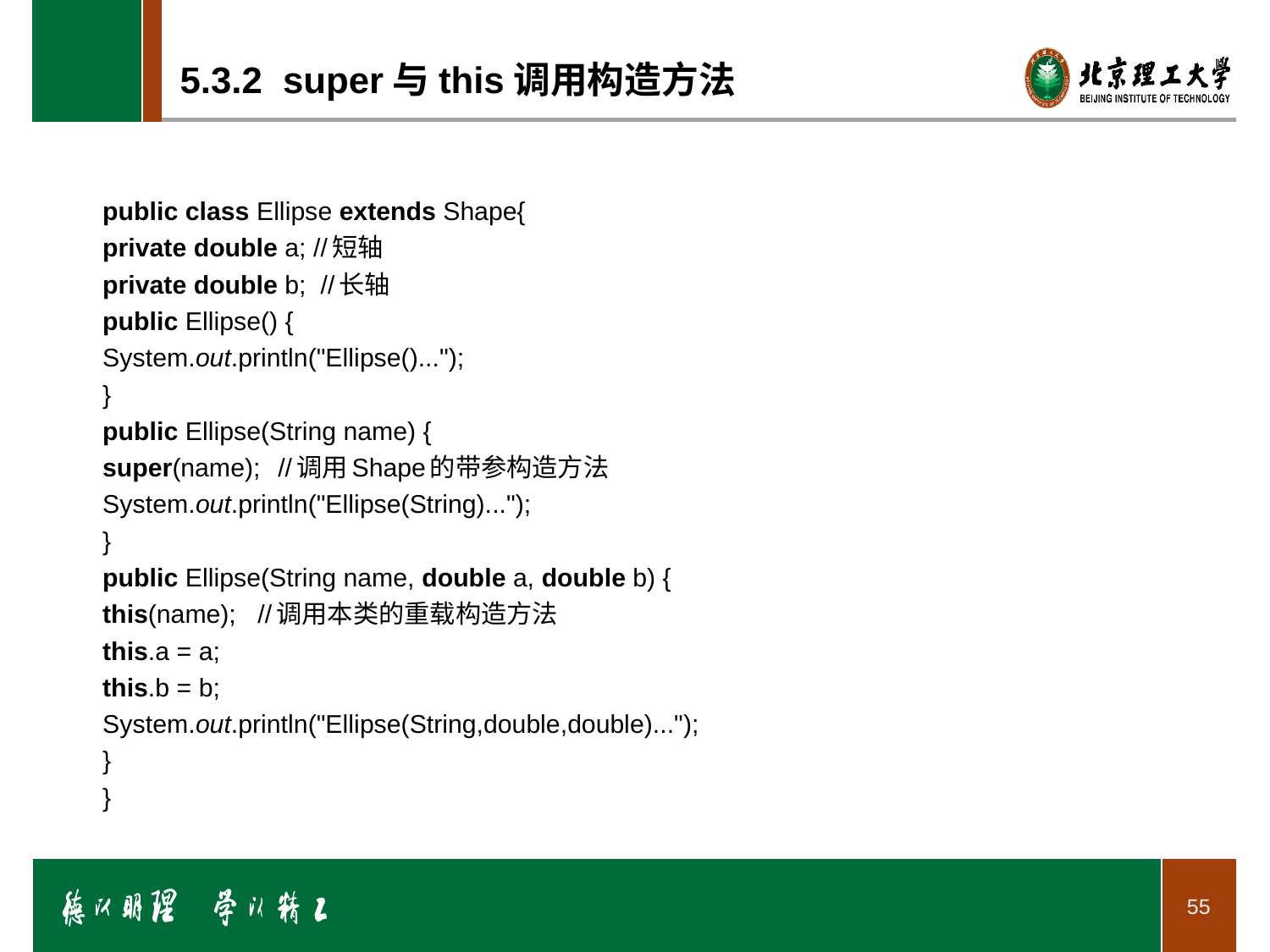

# 5.3.2  super与this调用构造方法
public class Ellipse extends Shape{
	private double a; //短轴
	private double b;  //长轴
	public Ellipse() {
		System.out.println("Ellipse()...");
	}
	public Ellipse(String name) {
		super(name);	//调用Shape的带参构造方法
		System.out.println("Ellipse(String)...");
	}
	public Ellipse(String name, double a, double b) {
		this(name);   //调用本类的重载构造方法
		this.a = a;
		this.b = b;
		System.out.println("Ellipse(String,double,double)...");
	}
}